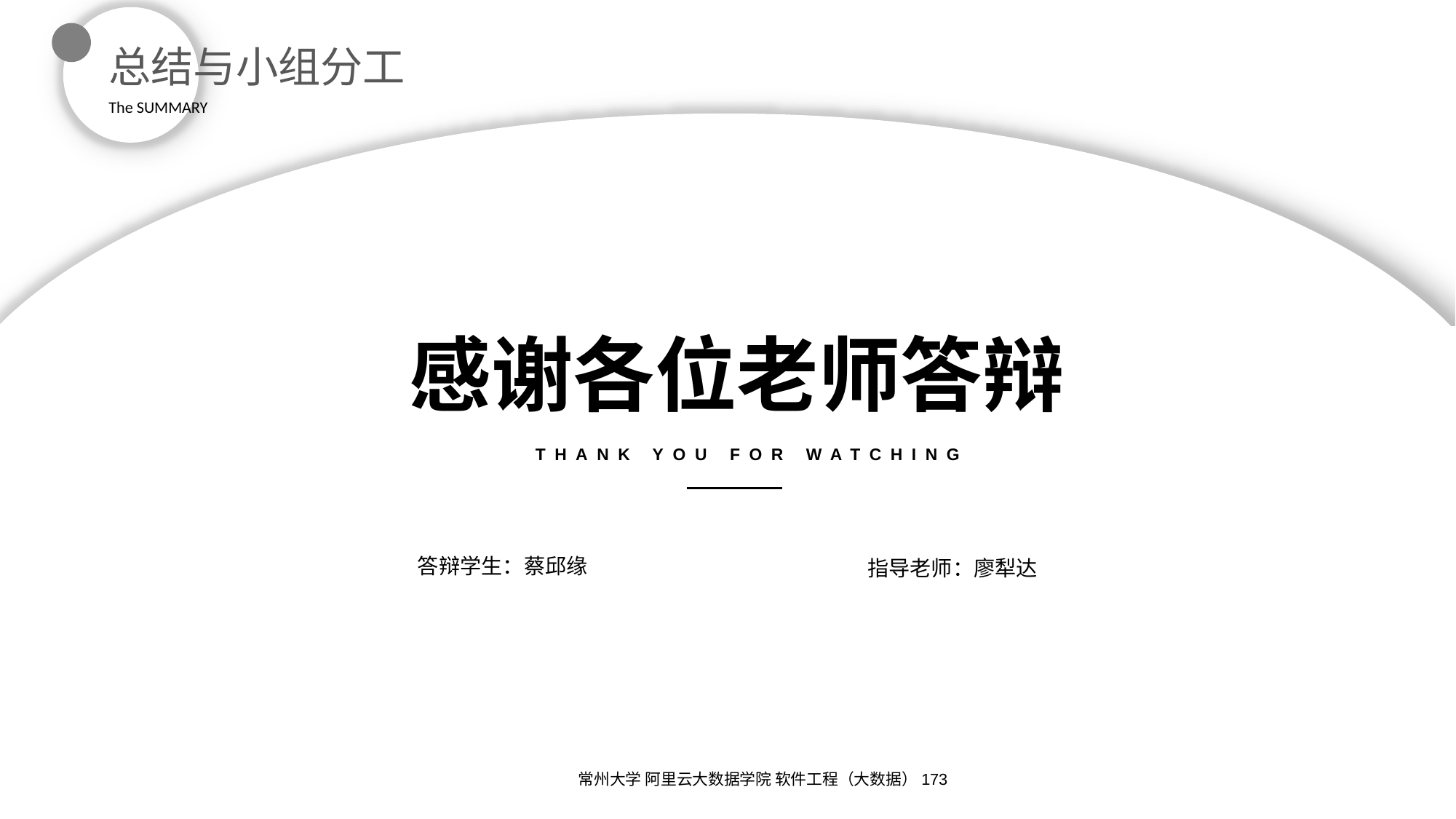

总结与小组分工
The SUMMARY

感谢各位老师答辩
THANK YOU FOR WATCHING
答辩学生：蔡邱缘
指导老师：廖犁达
常州大学 阿里云大数据学院 软件工程（大数据）173